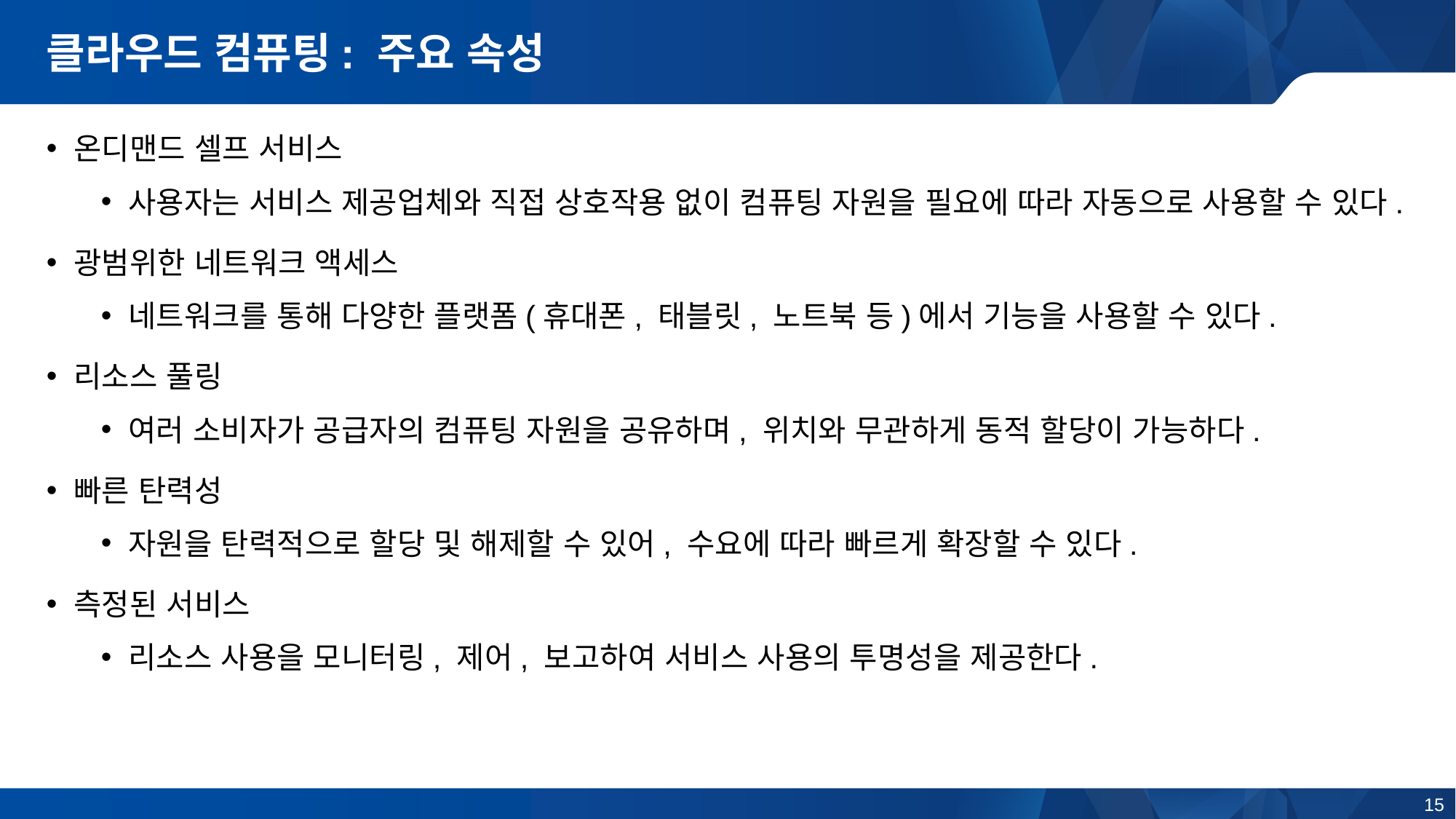

# 클라우드 컴퓨팅: 주요 속성
온디맨드 셀프 서비스
사용자는 서비스 제공업체와 직접 상호작용 없이 컴퓨팅 자원을 필요에 따라 자동으로 사용할 수 있다.
광범위한 네트워크 액세스
네트워크를 통해 다양한 플랫폼(휴대폰, 태블릿, 노트북 등)에서 기능을 사용할 수 있다.
리소스 풀링
여러 소비자가 공급자의 컴퓨팅 자원을 공유하며, 위치와 무관하게 동적 할당이 가능하다.
빠른 탄력성
자원을 탄력적으로 할당 및 해제할 수 있어, 수요에 따라 빠르게 확장할 수 있다.
측정된 서비스
리소스 사용을 모니터링, 제어, 보고하여 서비스 사용의 투명성을 제공한다.
15